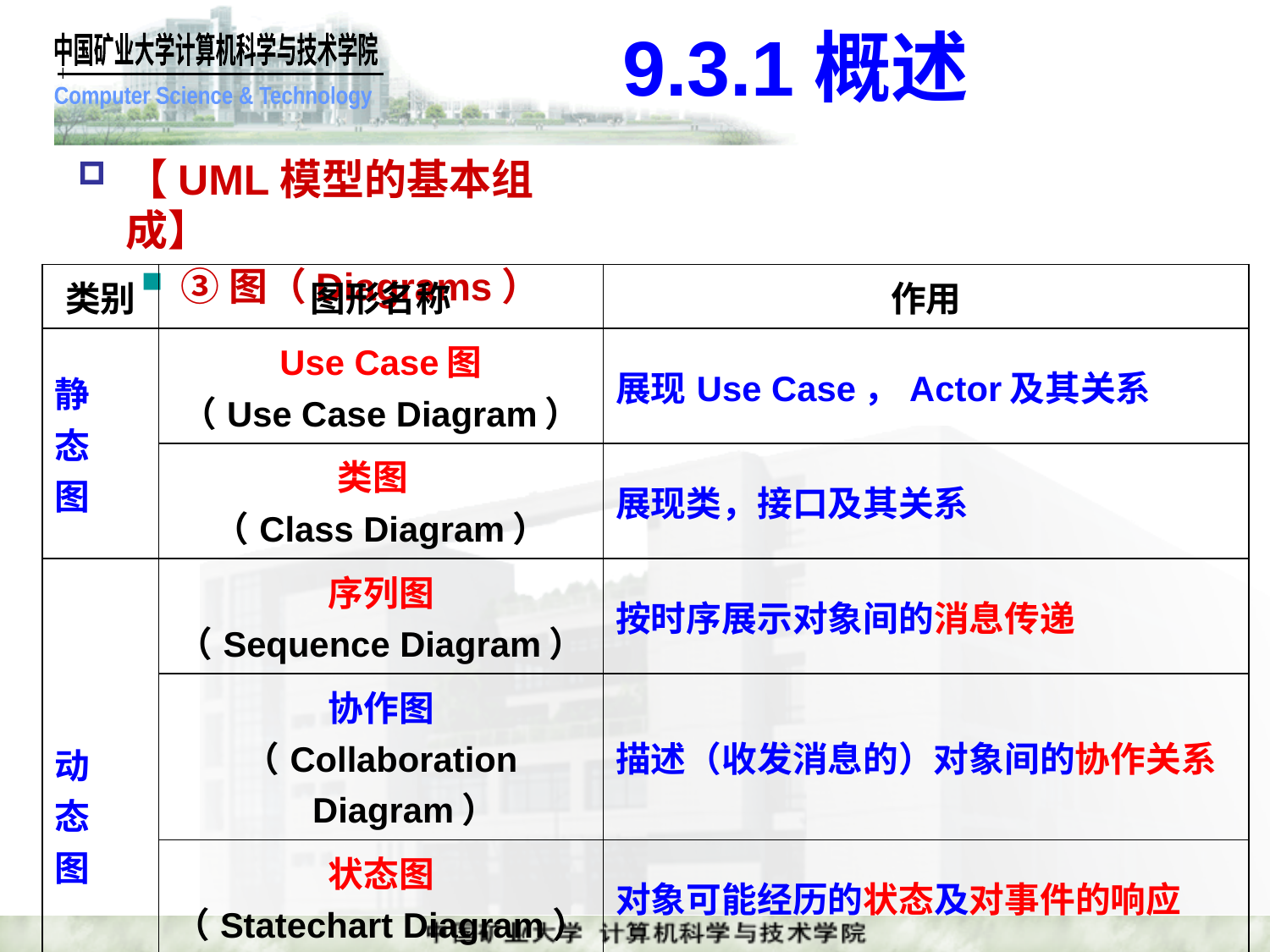

# 9.3.1概述
【UML模型的基本组成】
③图（Diagrams）
| 类别 | 图形名称 | 作用 |
| --- | --- | --- |
| 静 态 图 | Use Case图 （Use Case Diagram） | 展现Use Case，Actor及其关系 |
|  | 类图 （Class Diagram） | 展现类，接口及其关系 |
| 动 态 图 | 序列图 （Sequence Diagram） | 按时序展示对象间的消息传递 |
|  | 协作图 （Collaboration Diagram） | 描述（收发消息的）对象间的协作关系 |
|  | 状态图 （Statechart Diagram） | 对象可能经历的状态及对事件的响应 |
|  | 活动图 （Activity Diagram） | 系统从一个活动转到另一个活动的路径 |
36